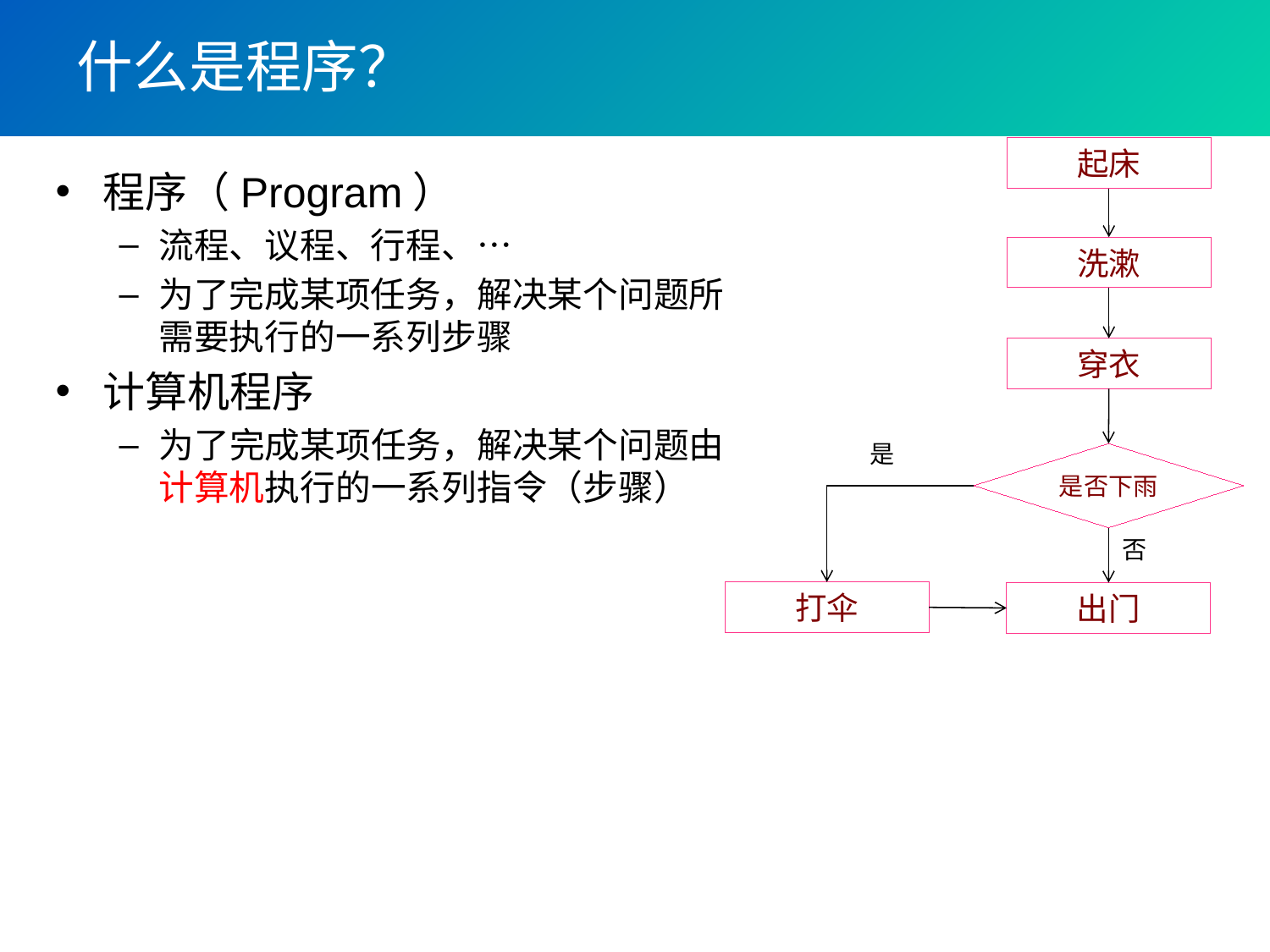

# 什么是程序？
起床
程序（Program）
流程、议程、行程、…
为了完成某项任务，解决某个问题所需要执行的一系列步骤
计算机程序
为了完成某项任务，解决某个问题由计算机执行的一系列指令（步骤）
洗漱
穿衣
是
是否下雨
否
打伞
出门